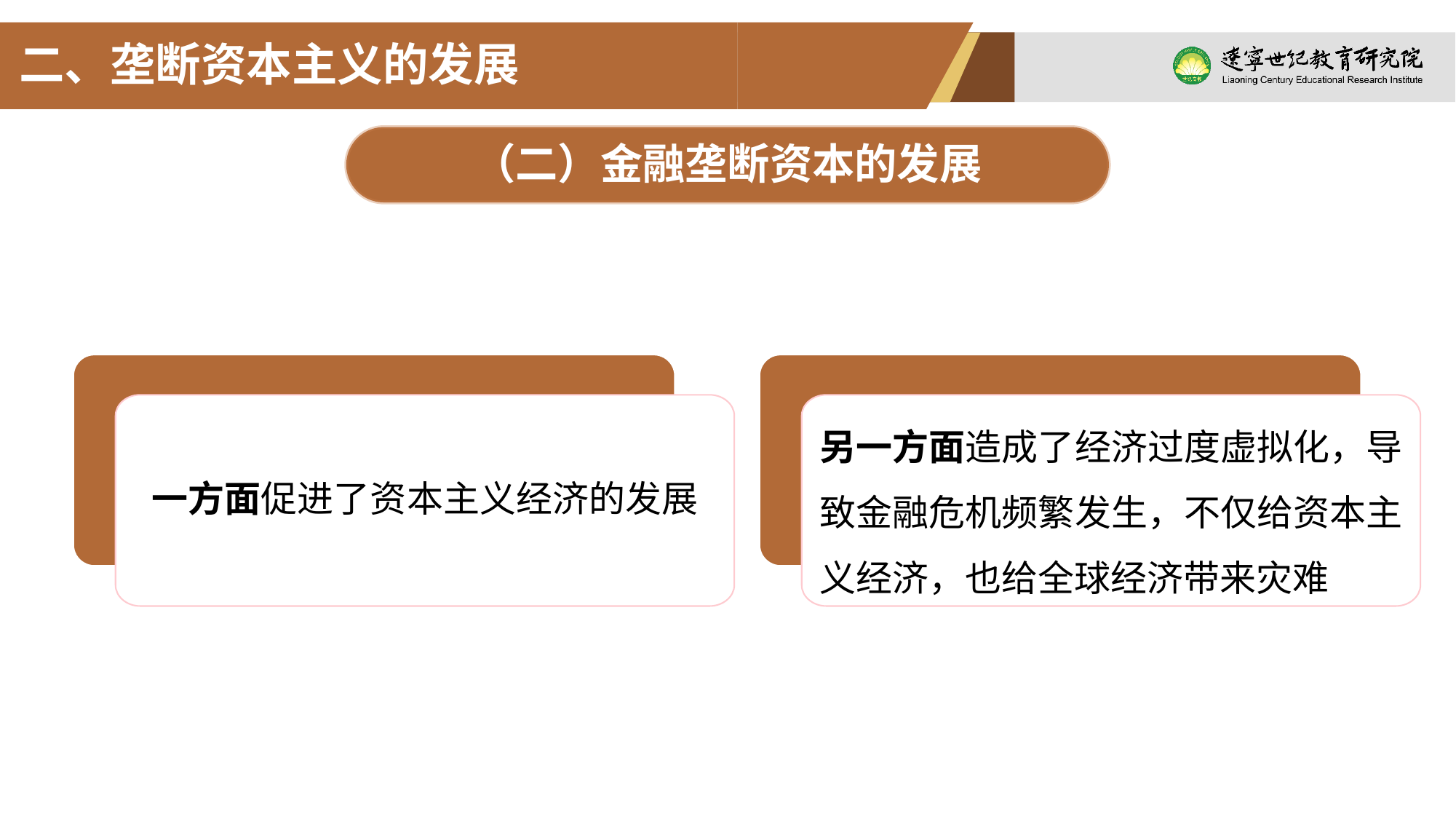

二、垄断资本主义的发展
（二）金融垄断资本的发展

一方面促进了资本主义经济的发展
另一方面造成了经济过度虚拟化，导致金融危机频繁发生，不仅给资本主义经济，也给全球经济带来灾难